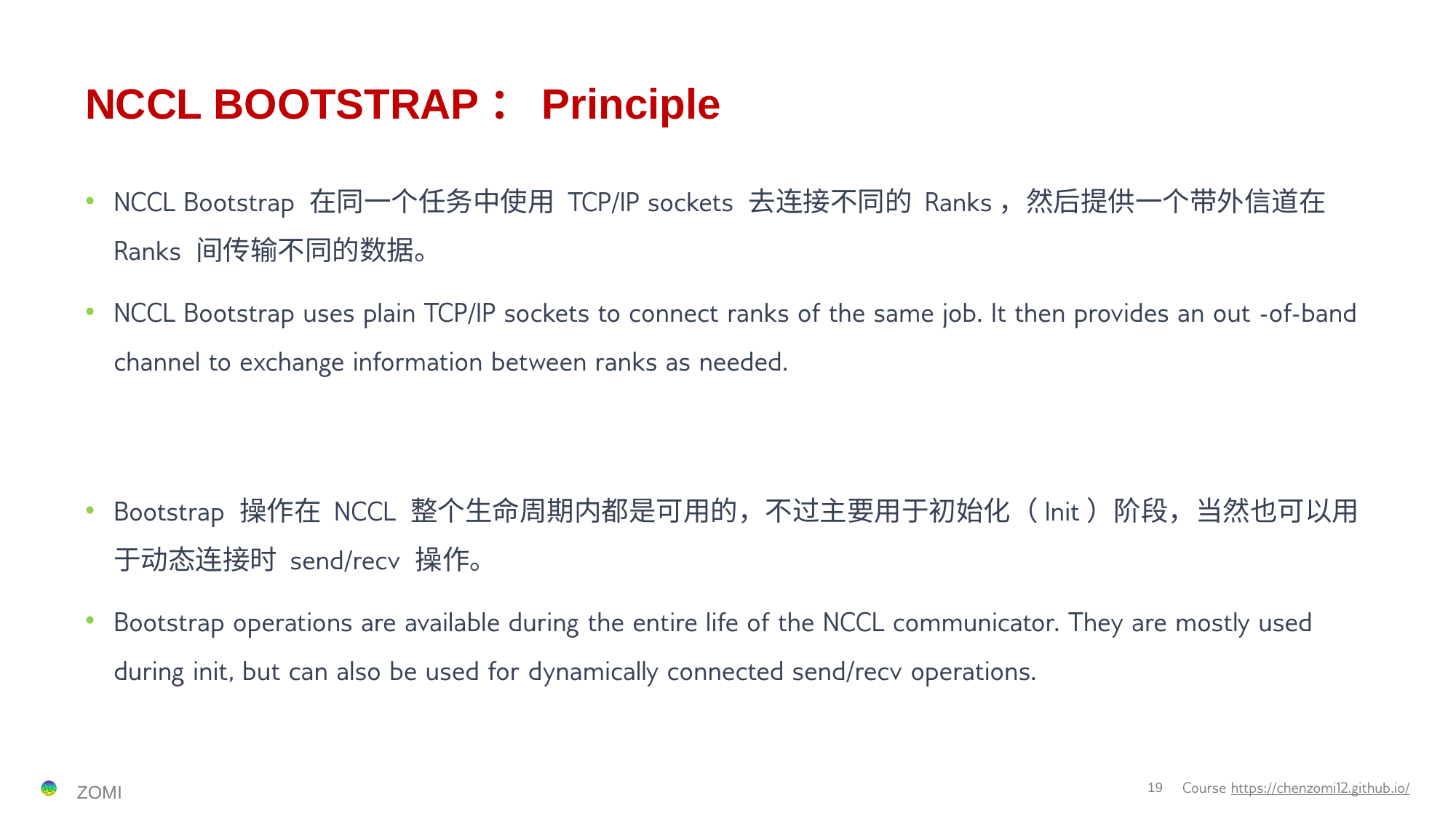

# NCCL BOOTSTRAP：Principle
NCCL Bootstrap 在同一个任务中使用 TCP/IP sockets 去连接不同的 Ranks，然后提供一个带外信道在 Ranks 间传输不同的数据。
NCCL Bootstrap uses plain TCP/IP sockets to connect ranks of the same job. It then provides an out -of-band channel to exchange information between ranks as needed.

Bootstrap 操作在 NCCL 整个生命周期内都是可用的，不过主要用于初始化（Init）阶段，当然也可以用于动态连接时 send/recv 操作。
Bootstrap operations are available during the entire life of the NCCL communicator. They are mostly used during init, but can also be used for dynamically connected send/recv operations.